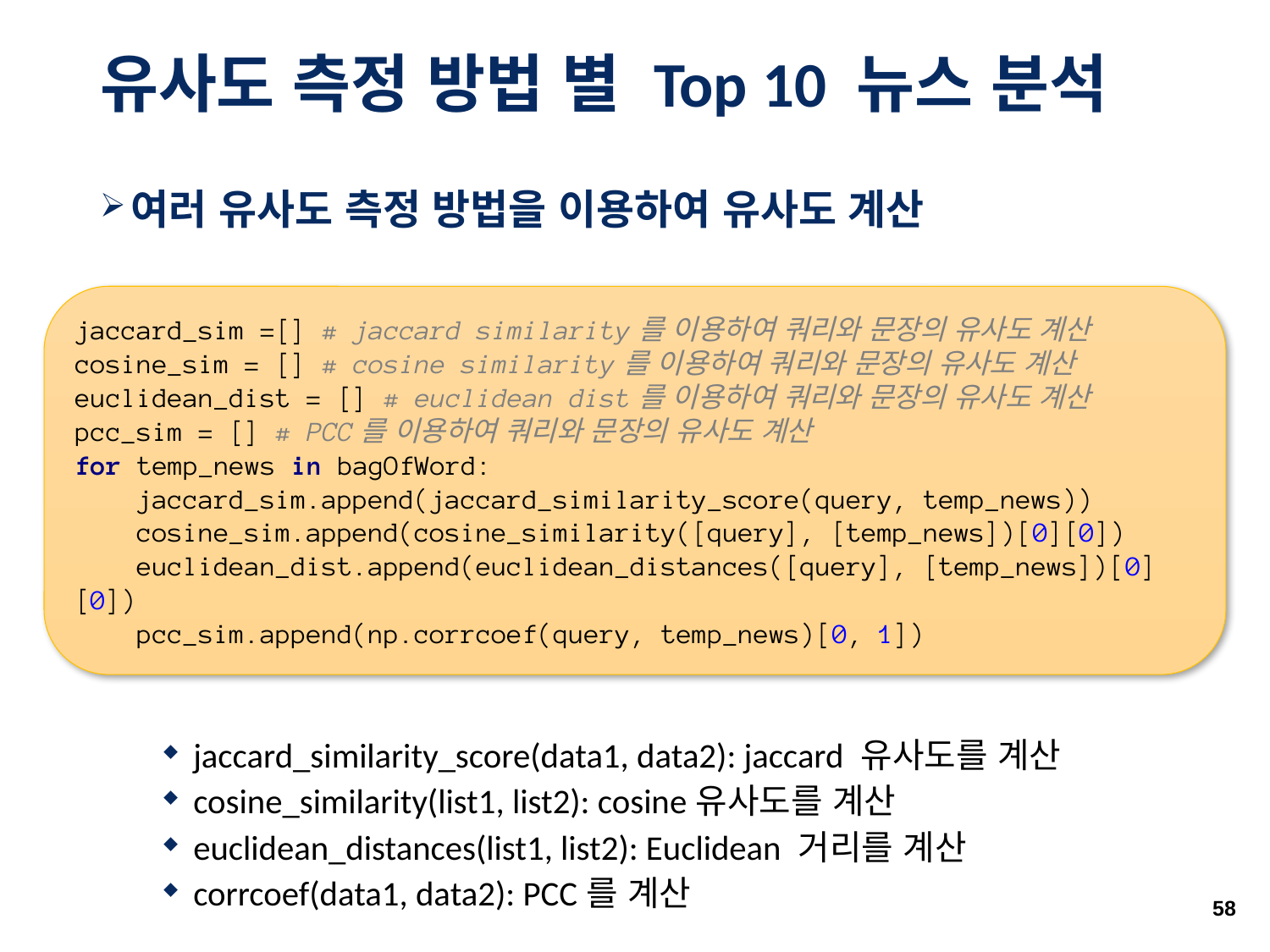

# 유사도 측정 방법 별 Top 10 뉴스 분석
여러 유사도 측정 방법을 이용하여 유사도 계산

jaccard_similarity_score(data1, data2): jaccard 유사도를 계산
cosine_similarity(list1, list2): cosine유사도를 계산
euclidean_distances(list1, list2): Euclidean 거리를 계산
corrcoef(data1, data2): PCC를 계산
jaccard_sim =[] # jaccard similarity를 이용하여 쿼리와 문장의 유사도 계산
cosine_sim = [] # cosine similarity를 이용하여 쿼리와 문장의 유사도 계산
euclidean_dist = [] # euclidean dist를 이용하여 쿼리와 문장의 유사도 계산
pcc_sim = [] # PCC를 이용하여 쿼리와 문장의 유사도 계산
for temp_news in bagOfWord:
    jaccard_sim.append(jaccard_similarity_score(query, temp_news))
    cosine_sim.append(cosine_similarity([query], [temp_news])[0][0])
    euclidean_dist.append(euclidean_distances([query], [temp_news])[0][0])
    pcc_sim.append(np.corrcoef(query, temp_news)[0, 1])
58